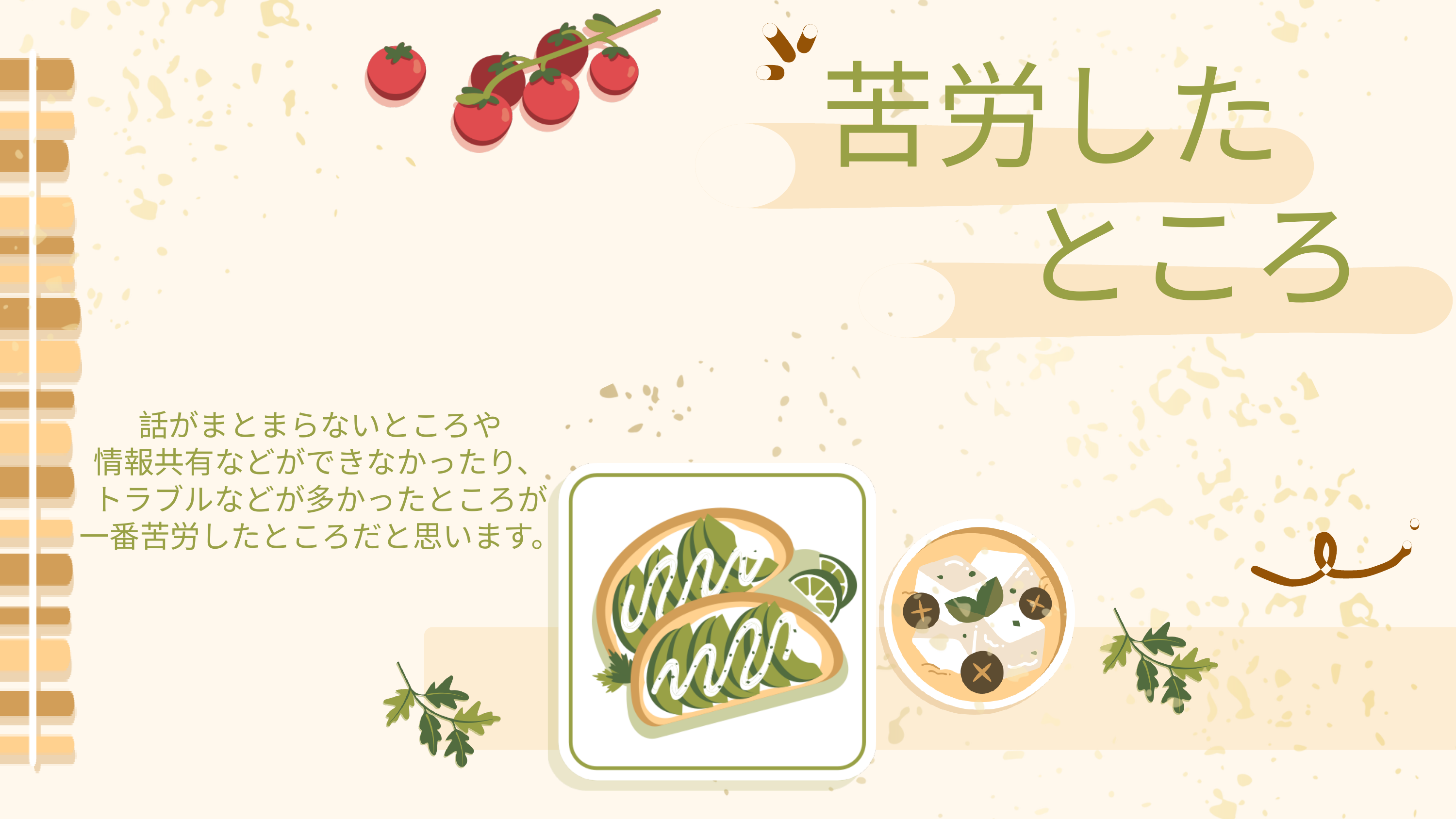

苦労した

ところ

話がまとまらないところや
情報共有などができなかったり、
トラブルなどが多かったところが
一番苦労したところだと思います。